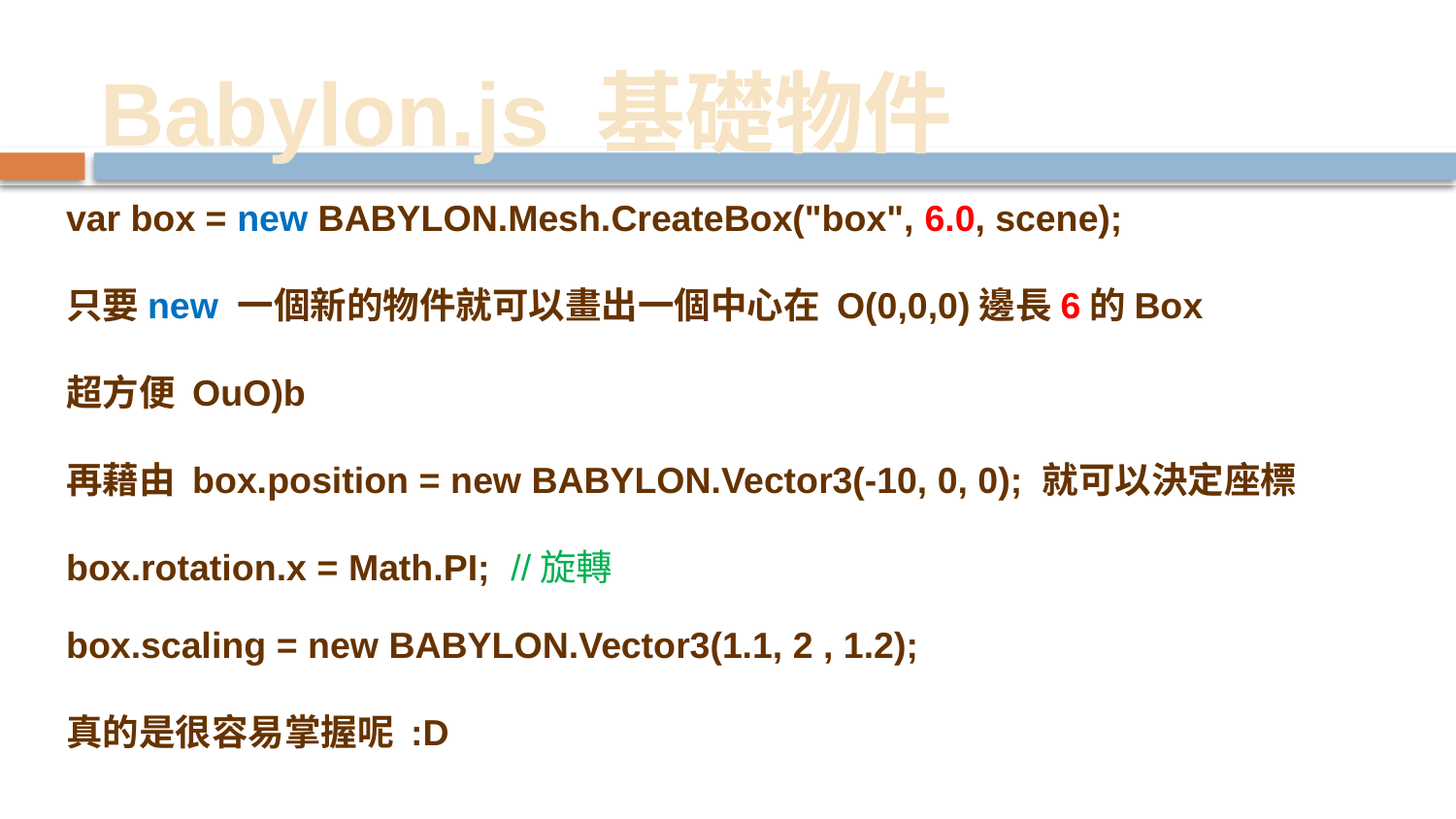

# Babylon.js 基礎物件
var box = new BABYLON.Mesh.CreateBox("box", 6.0, scene);

只要new 一個新的物件就可以畫出一個中心在 O(0,0,0)邊長6的Box

超方便 OuO)b

再藉由 box.position = new BABYLON.Vector3(-10, 0, 0); 就可以決定座標

box.rotation.x = Math.PI;  //旋轉

box.scaling = new BABYLON.Vector3(1.1, 2 , 1.2);

真的是很容易掌握呢 :D